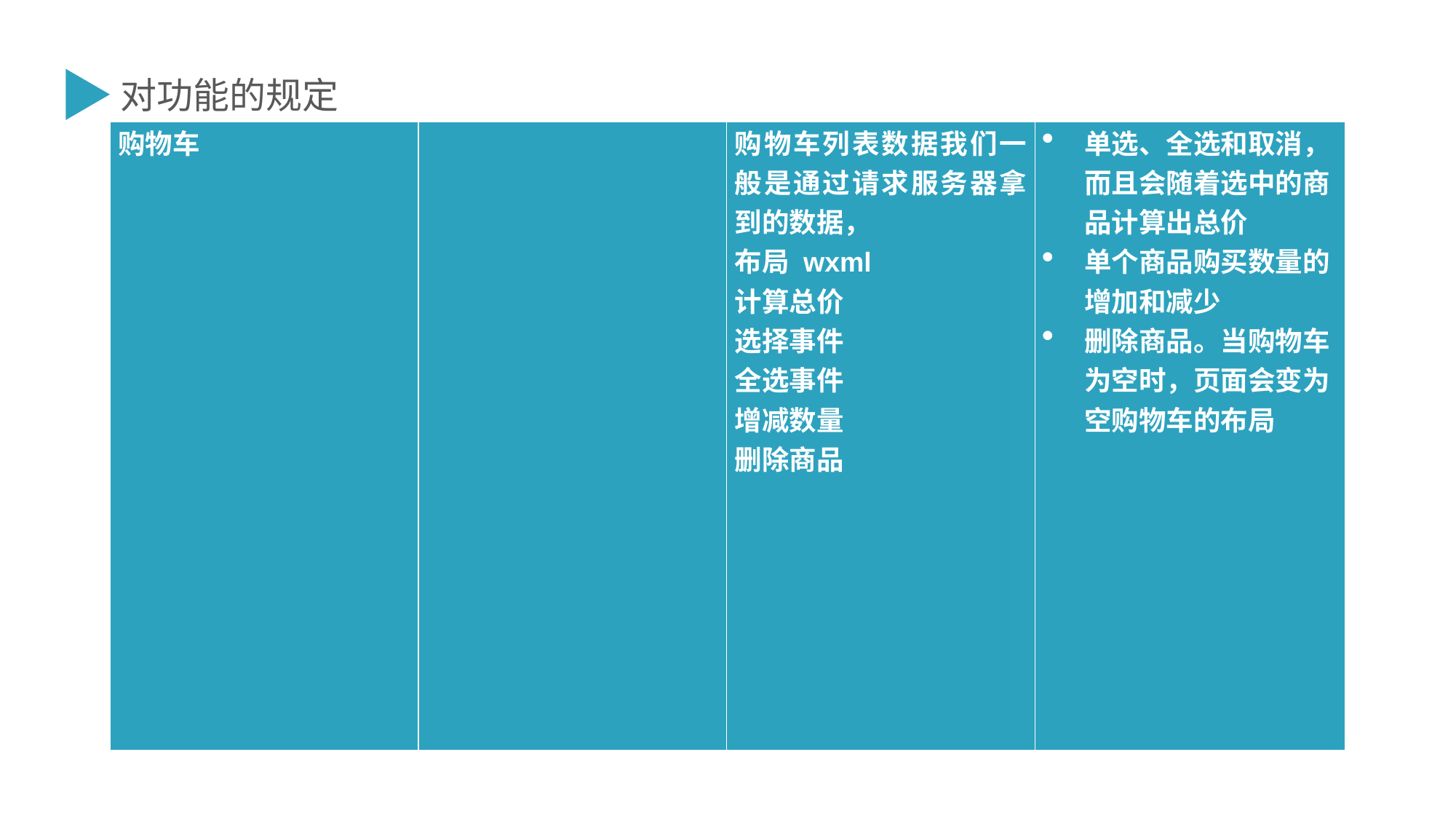

对功能的规定

| 购物车 |  | 购物车列表数据我们一般是通过请求服务器拿到的数据， 布局 wxml 计算总价 选择事件 全选事件 增减数量 删除商品 | 单选、全选和取消，而且会随着选中的商品计算出总价 单个商品购买数量的增加和减少 删除商品。当购物车为空时，页面会变为空购物车的布局 |
| --- | --- | --- | --- |